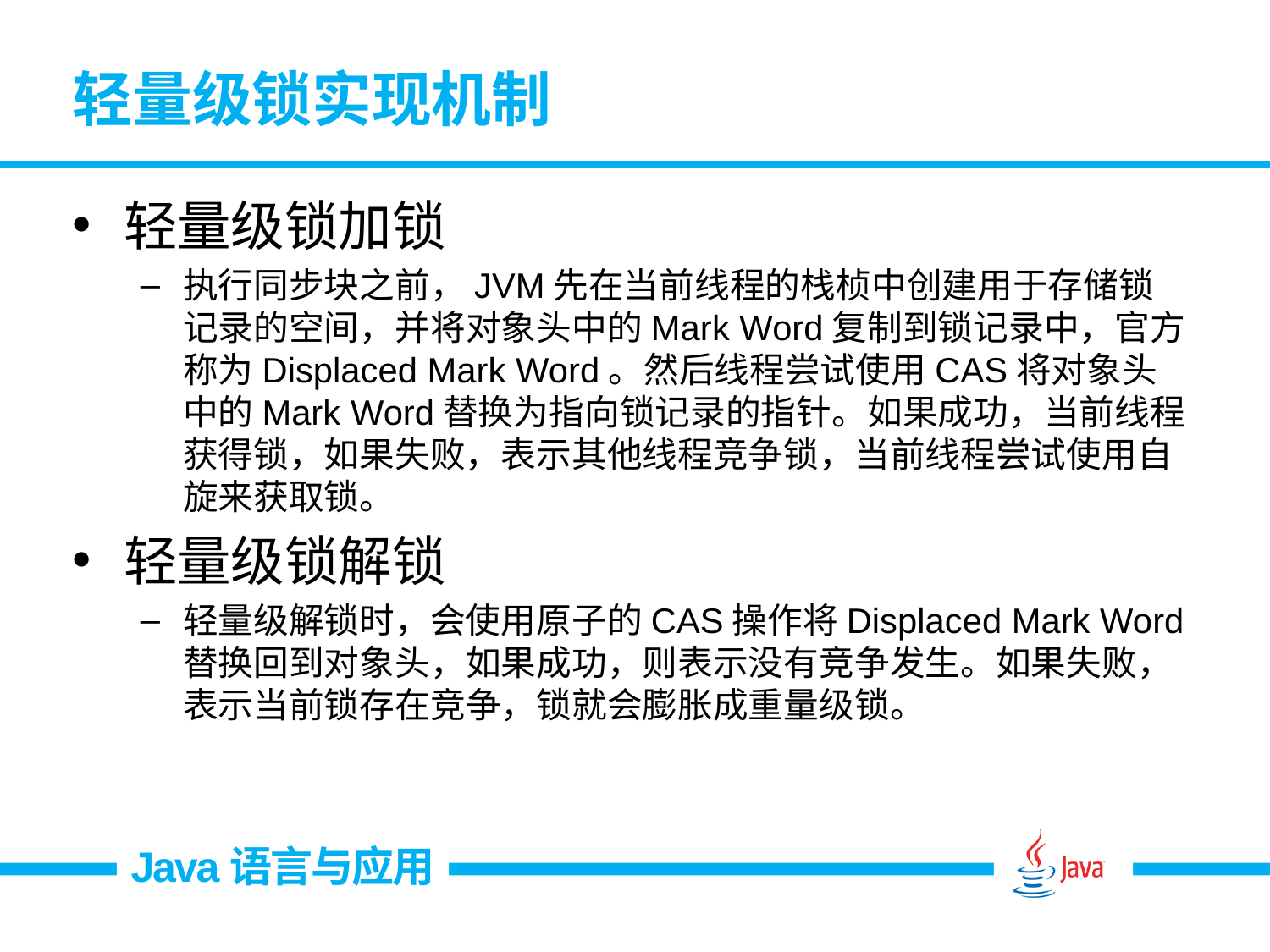

# 轻量级锁实现机制
轻量级锁加锁
执行同步块之前，JVM先在当前线程的栈桢中创建用于存储锁记录的空间，并将对象头中的Mark Word复制到锁记录中，官方称为Displaced Mark Word。然后线程尝试使用CAS将对象头中的Mark Word替换为指向锁记录的指针。如果成功，当前线程获得锁，如果失败，表示其他线程竞争锁，当前线程尝试使用自旋来获取锁。
轻量级锁解锁
轻量级解锁时，会使用原子的CAS操作将Displaced Mark Word替换回到对象头，如果成功，则表示没有竞争发生。如果失败，表示当前锁存在竞争，锁就会膨胀成重量级锁。